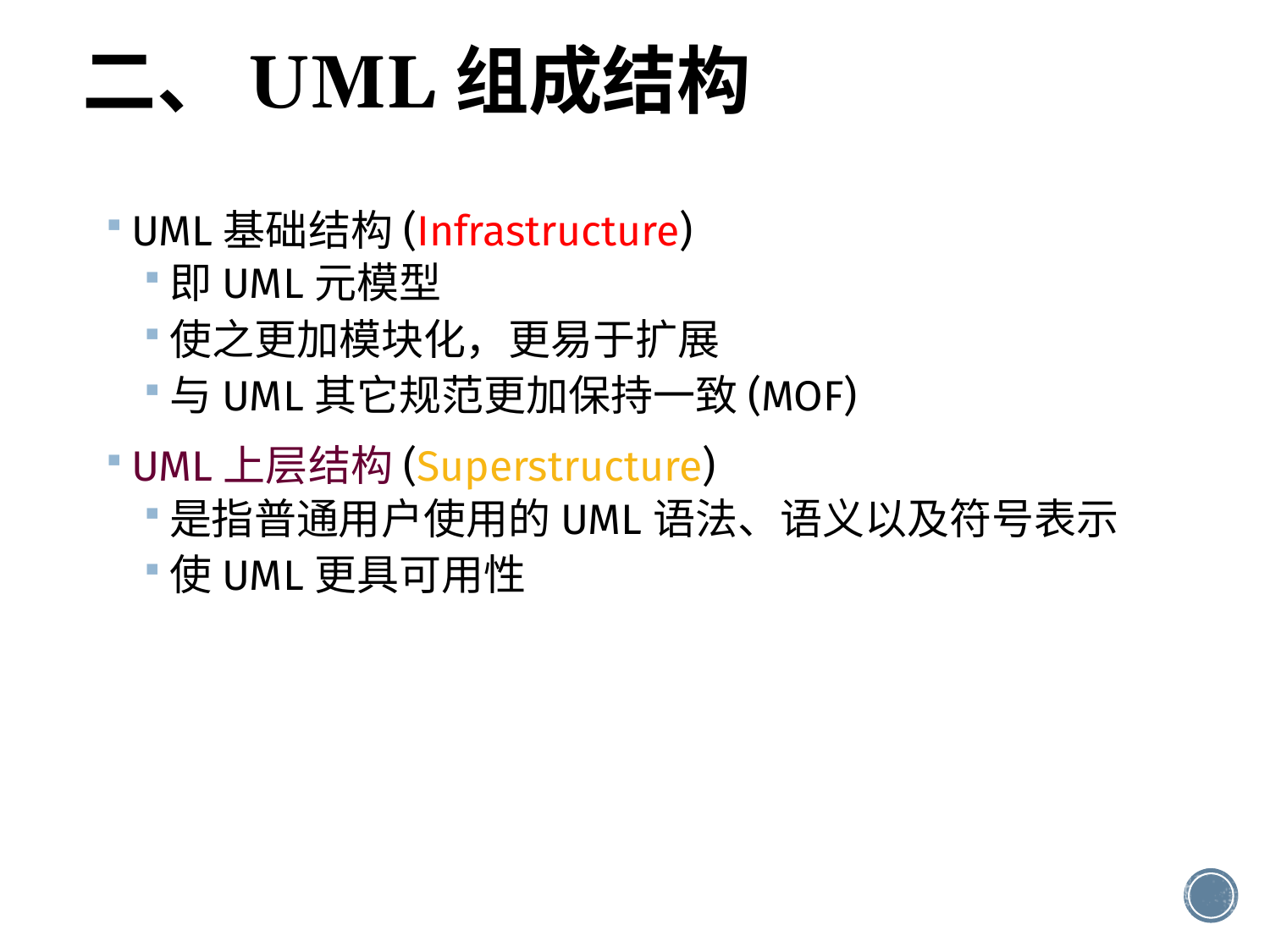

二、UML组成结构
UML基础结构(Infrastructure)
即UML元模型
使之更加模块化，更易于扩展
与UML其它规范更加保持一致(MOF)
UML上层结构(Superstructure)
是指普通用户使用的UML语法、语义以及符号表示
使UML更具可用性